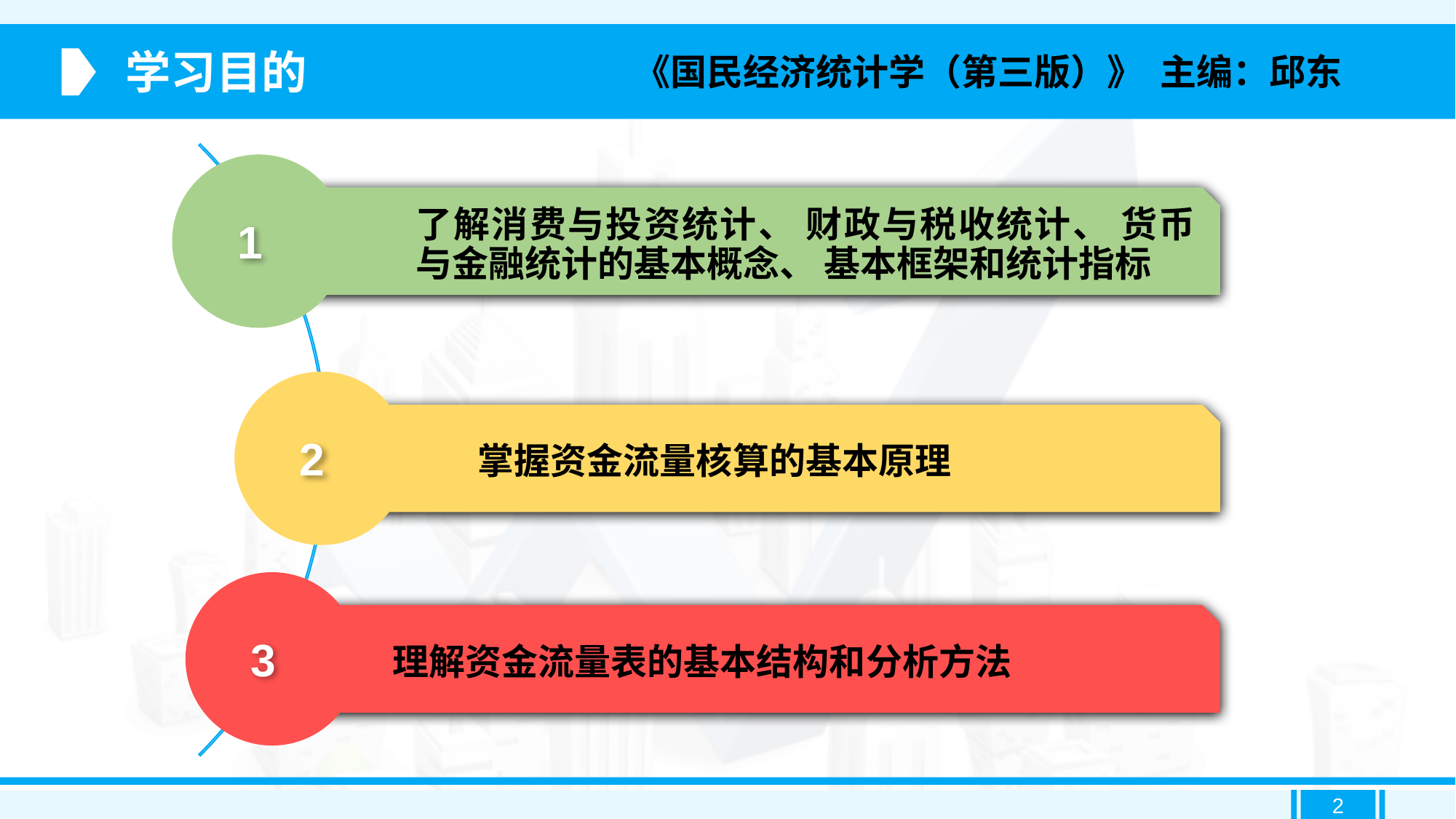

学习目的
《国民经济统计学（第三版）》  主编：邱东

1
了解消费与投资统计、 财政与税收统计、 货币与金融统计的基本概念、 基本框架和统计指标

2
掌握资金流量核算的基本原理

3
理解资金流量表的基本结构和分析方法
2